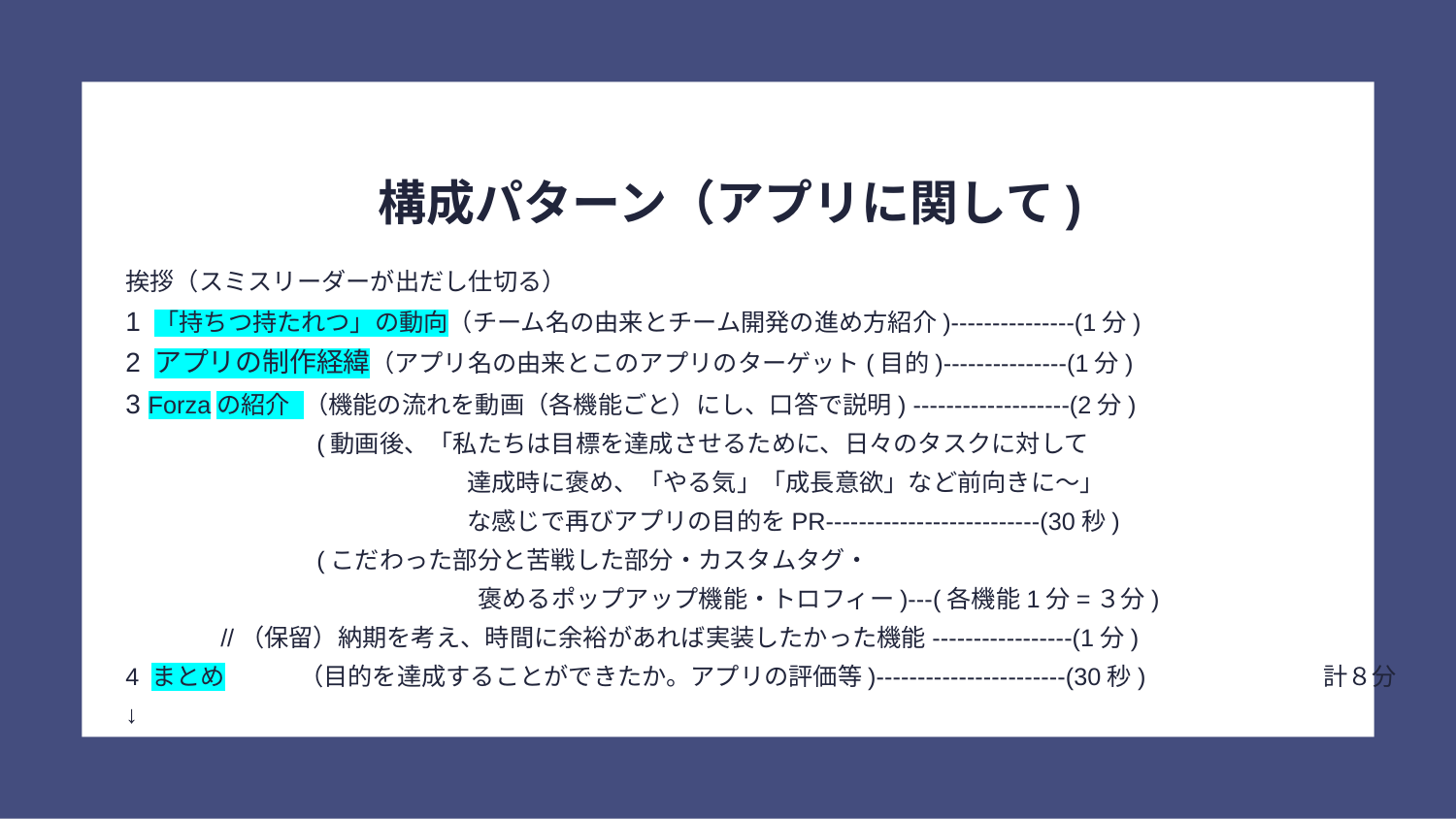

# 構成パターン（アプリに関して)
挨拶（スミスリーダーが出だし仕切る）
1 「持ちつ持たれつ」の動向（チーム名の由来とチーム開発の進め方紹介)---------------(1分)
2 アプリの制作経緯（アプリ名の由来とこのアプリのターゲット(目的)---------------(1分)
3 Forzaの紹介  （機能の流れを動画（各機能ごと）にし、口答で説明) -------------------(2分)
　　　　　　  　(動画後、「私たちは目標を達成させるために、日々のタスクに対して
　　　　　　　　　　　　       達成時に褒め、「やる気」「成長意欲」など前向きに～」
　　　　　　　　　　　　       な感じで再びアプリの目的をPR--------------------------(30秒)
　 　　　　　　 (こだわった部分と苦戦した部分・カスタムタグ・
                                                   褒めるポップアップ機能・トロフィー)---(各機能1分=３分)
              //（保留）納期を考え、時間に余裕があれば実装したかった機能-----------------(1分)
4 まとめ　　　（目的を達成することができたか。アプリの評価等)-----------------------(30秒)　　　　　　　計８分
↓